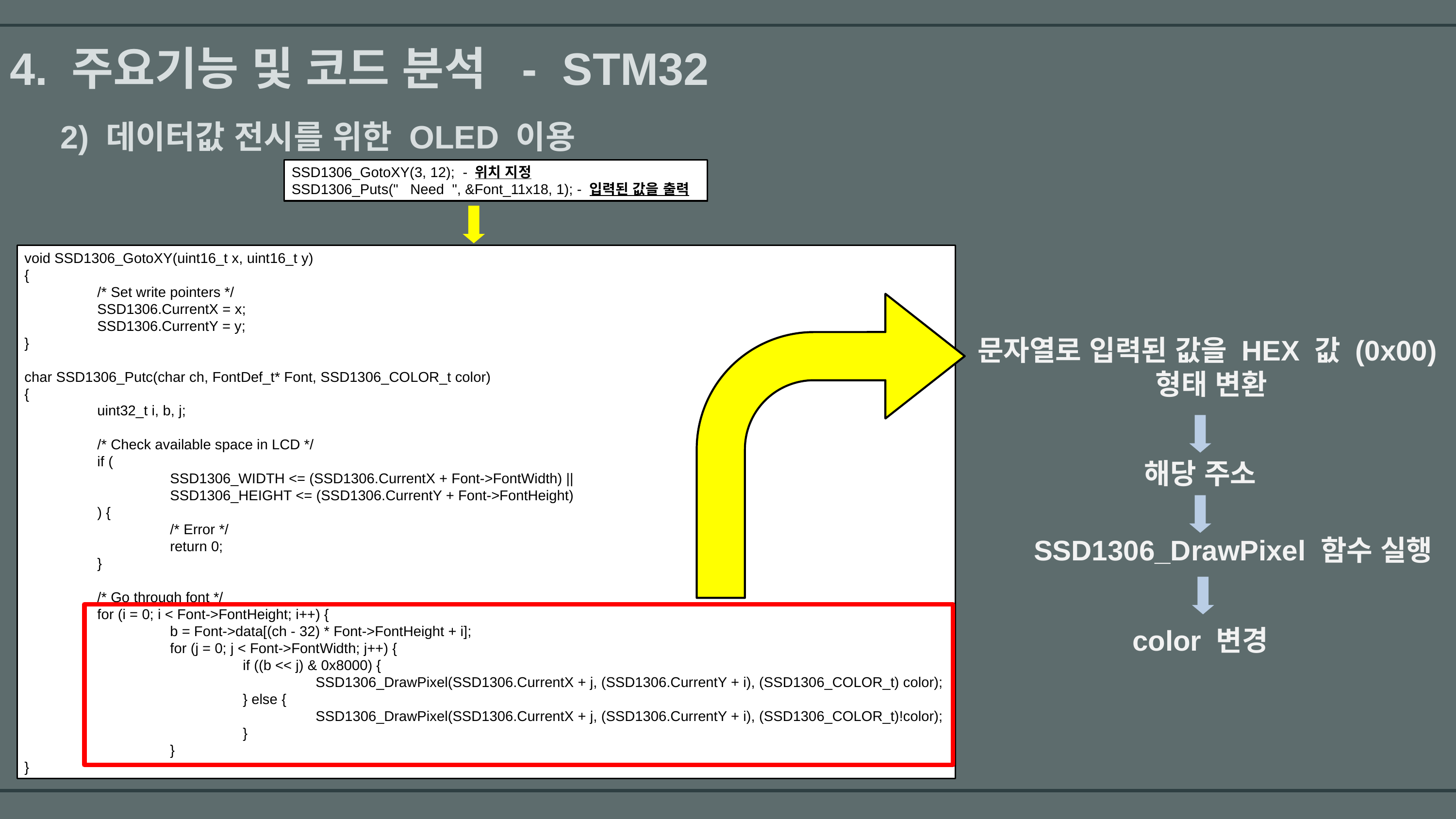

4. 주요기능 및 코드 분석  -  STM32
    2) 데이터값 전시를 위한 OLED 이용

SSD1306_GotoXY(3, 12);  - 위치 지정
SSD1306_Puts("   Need  ", &Font_11x18, 1); - 입력된 값을 출력

void SSD1306_GotoXY(uint16_t x, uint16_t y)
{
	/* Set write pointers */
	SSD1306.CurrentX = x;
	SSD1306.CurrentY = y;
}

char SSD1306_Putc(char ch, FontDef_t* Font, SSD1306_COLOR_t color)
{
	uint32_t i, b, j;

	/* Check available space in LCD */
	if (
		SSD1306_WIDTH <= (SSD1306.CurrentX + Font->FontWidth) ||
		SSD1306_HEIGHT <= (SSD1306.CurrentY + Font->FontHeight)
	) {
		/* Error */
		return 0;
	}

	/* Go through font */
	for (i = 0; i < Font->FontHeight; i++) {
		b = Font->data[(ch - 32) * Font->FontHeight + i];
		for (j = 0; j < Font->FontWidth; j++) {
			if ((b << j) & 0x8000) {
				SSD1306_DrawPixel(SSD1306.CurrentX + j, (SSD1306.CurrentY + i), (SSD1306_COLOR_t) color);
			} else {
				SSD1306_DrawPixel(SSD1306.CurrentX + j, (SSD1306.CurrentY + i), (SSD1306_COLOR_t)!color);
			}
		}
}

문자열로 입력된 값을 HEX 값 (0x00)
형태 변환

해당 주소

SSD1306_DrawPixel 함수 실행

color 변경